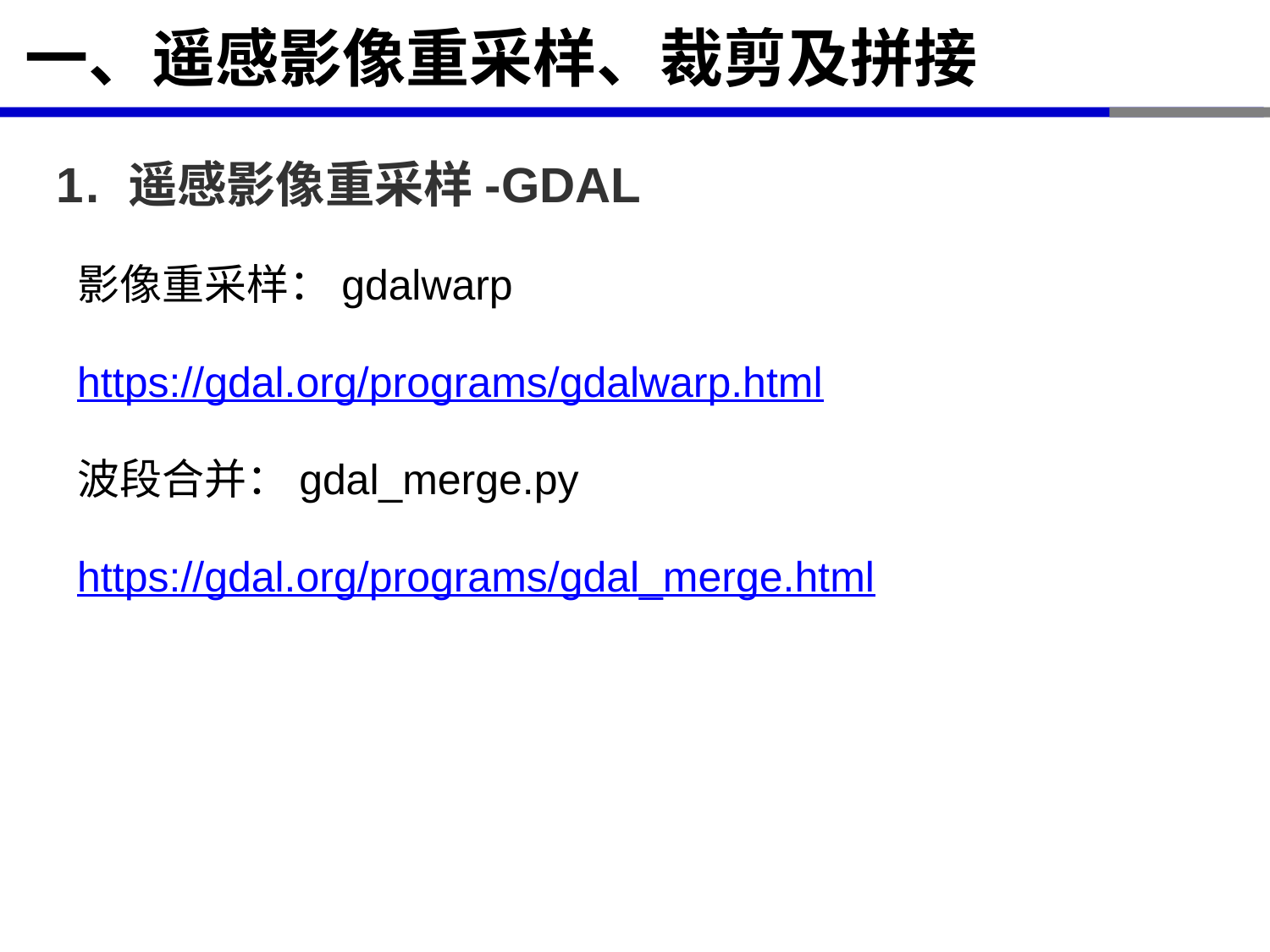

# 一、遥感影像重采样、裁剪及拼接
遥感影像重采样-GDAL
影像重采样：gdalwarp
https://gdal.org/programs/gdalwarp.html
波段合并：gdal_merge.py
https://gdal.org/programs/gdal_merge.html